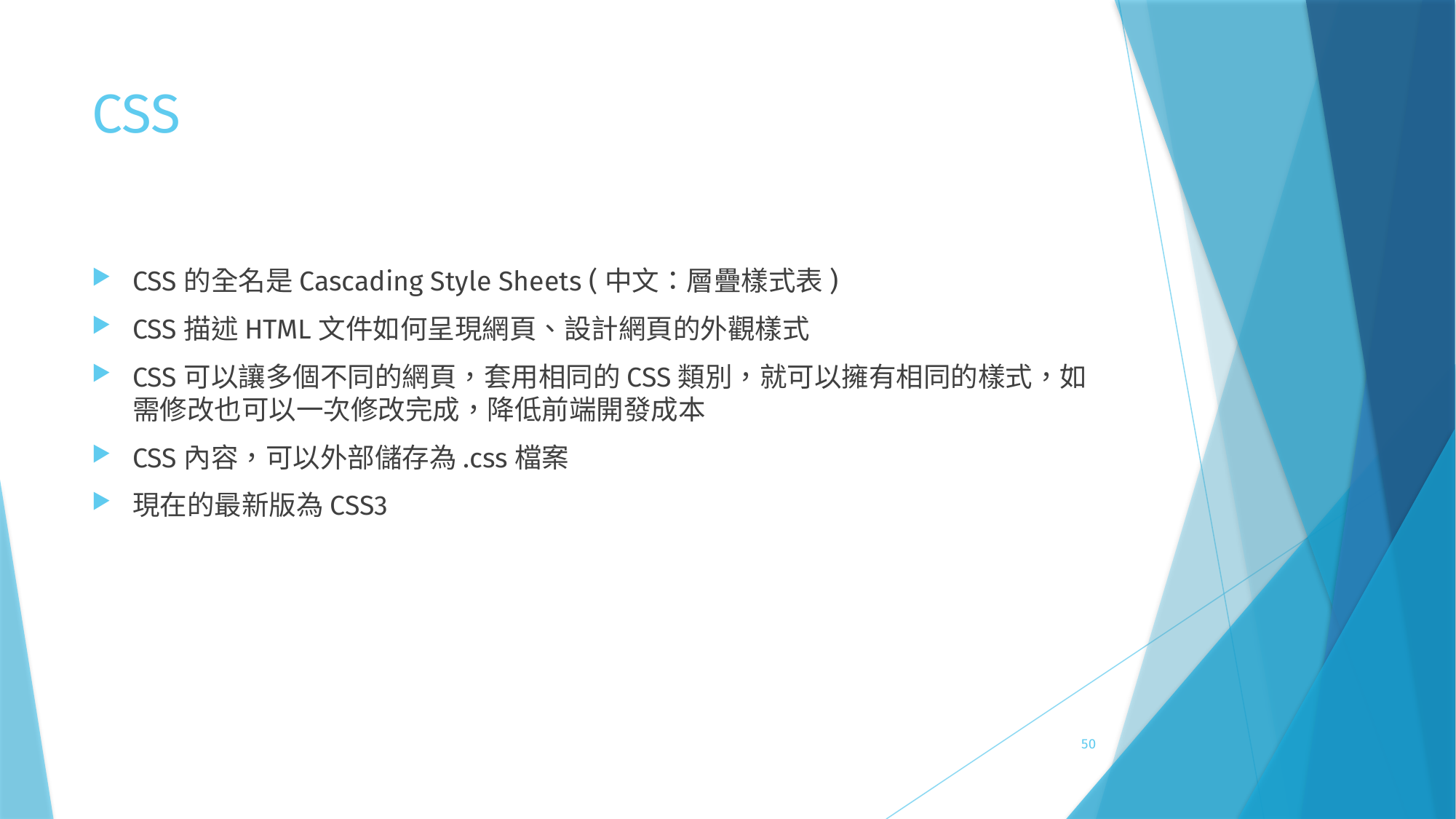

# CSS
CSS的全名是Cascading Style Sheets (中文：層疊樣式表)
CSS描述HTML文件如何呈現網頁、設計網頁的外觀樣式
CSS可以讓多個不同的網頁，套用相同的CSS類別，就可以擁有相同的樣式，如需修改也可以一次修改完成，降低前端開發成本
CSS內容，可以外部儲存為.css檔案
現在的最新版為CSS3
50